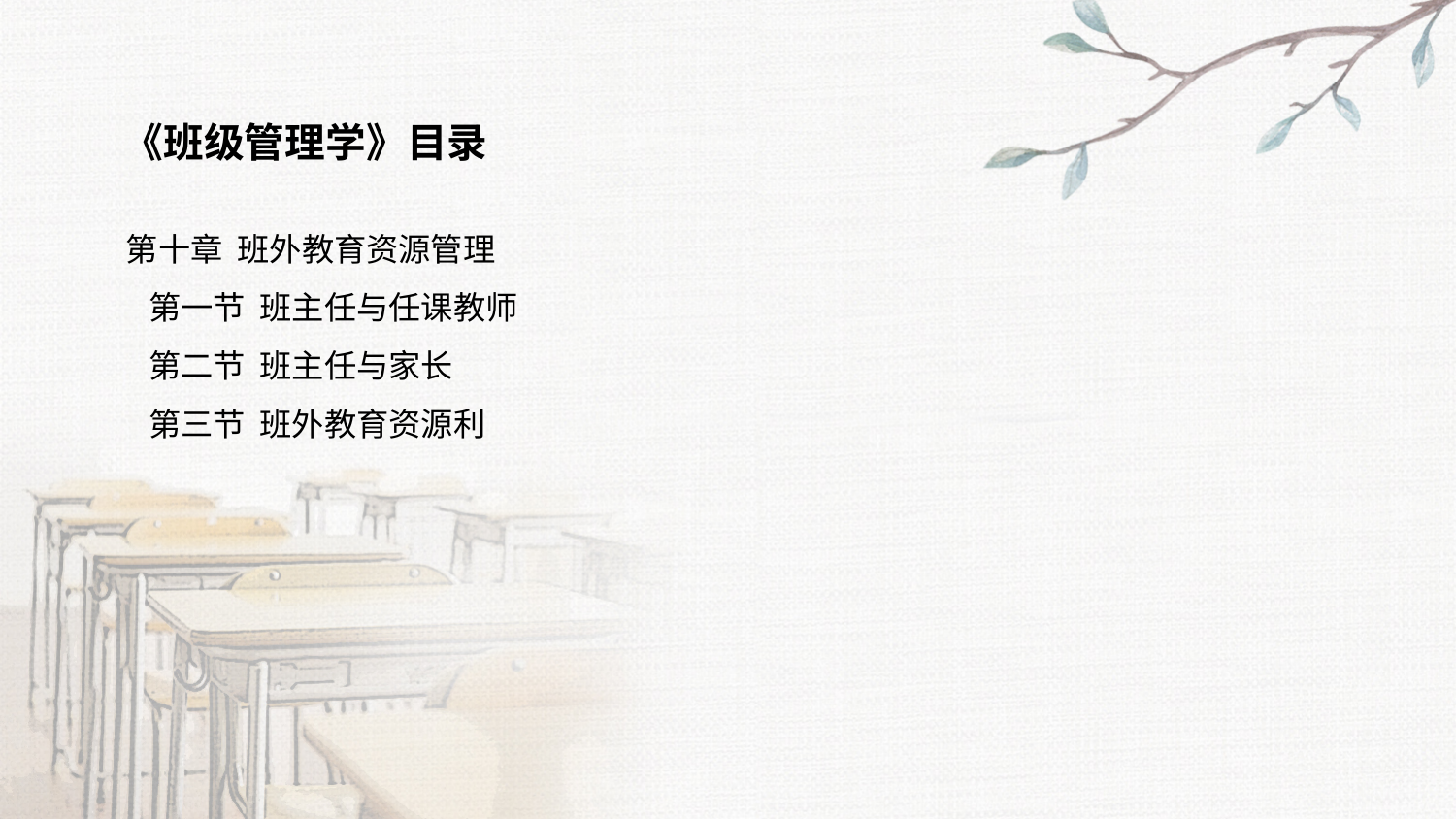

《班级管理学》目录
第十章  班外教育资源管理
  第一节  班主任与任课教师
  第二节  班主任与家长
  第三节  班外教育资源利